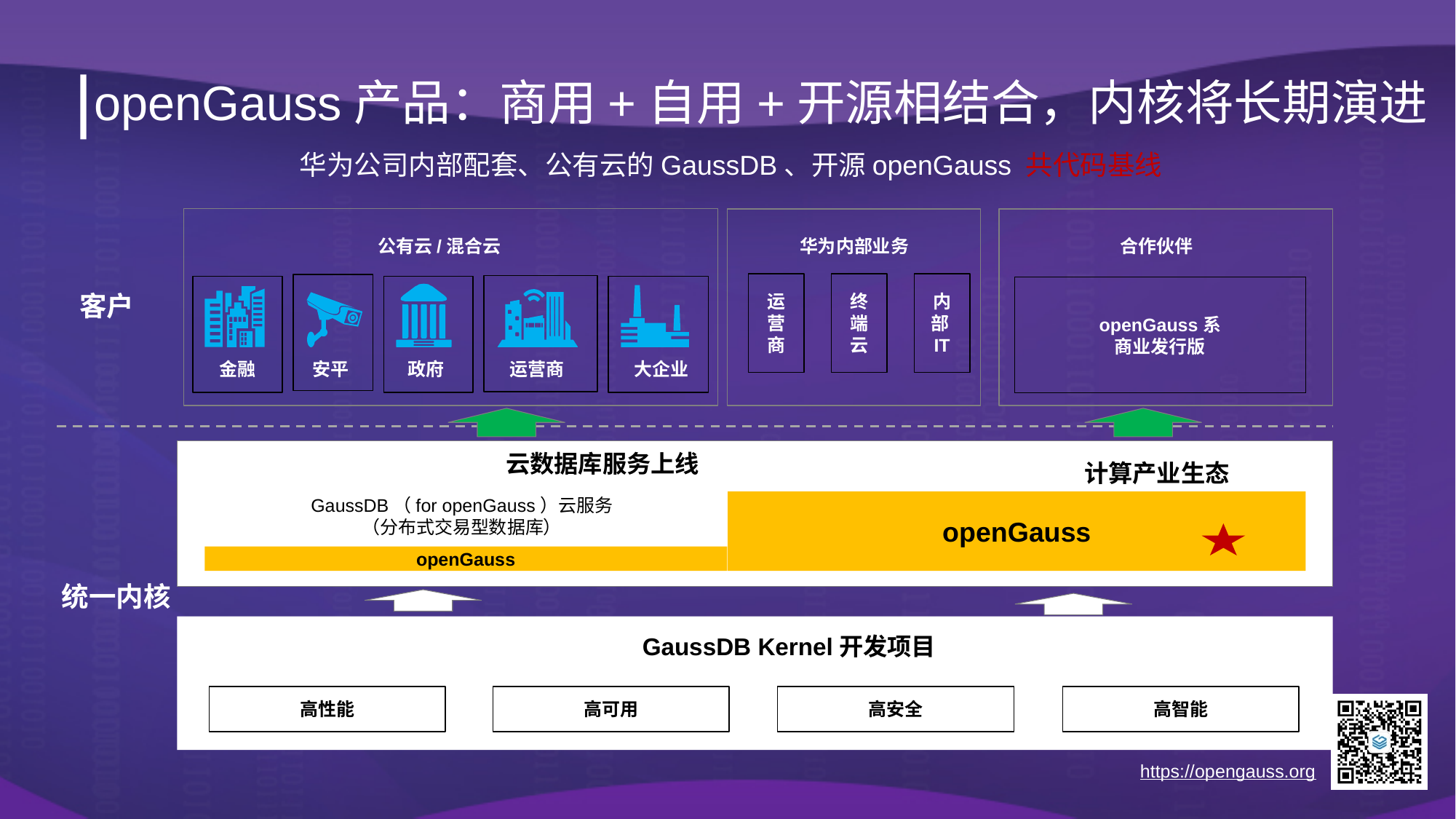

openGauss产品：商用+自用+开源相结合，内核将长期演进
华为公司内部配套、公有云的GaussDB、开源openGauss 共代码基线

公有云/混合云
华为内部业务
合作伙伴
运营商
终端云
内部IT

openGauss系
商业发行版

客户

金融
安平
政府
运营商
大企业

云数据库服务上线
计算产业生态
GaussDB（for openGauss）云服务
（分布式交易型数据库）
openGauss

openGauss
统一内核

GaussDB Kernel开发项目
高性能
高可用
高安全
高智能